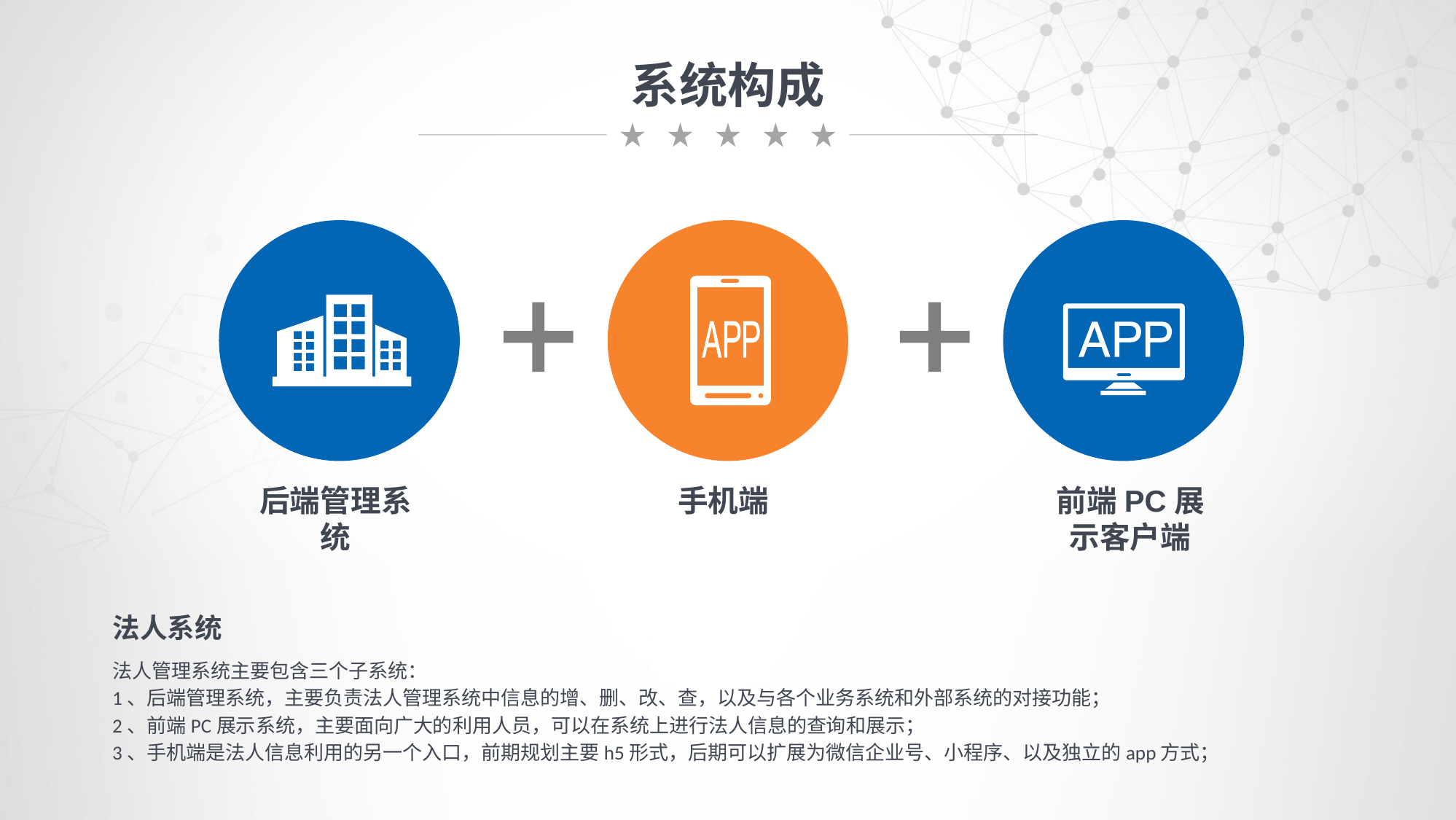

系统构成

产品概述

后端管理系统
手机端
前端PC展示客户端
法人系统
法人管理系统主要包含三个子系统：
1、后端管理系统，主要负责法人管理系统中信息的增、删、改、查，以及与各个业务系统和外部系统的对接功能；
2、前端PC展示系统，主要面向广大的利用人员，可以在系统上进行法人信息的查询和展示；
3、手机端是法人信息利用的另一个入口，前期规划主要h5形式，后期可以扩展为微信企业号、小程序、以及独立的app方式；